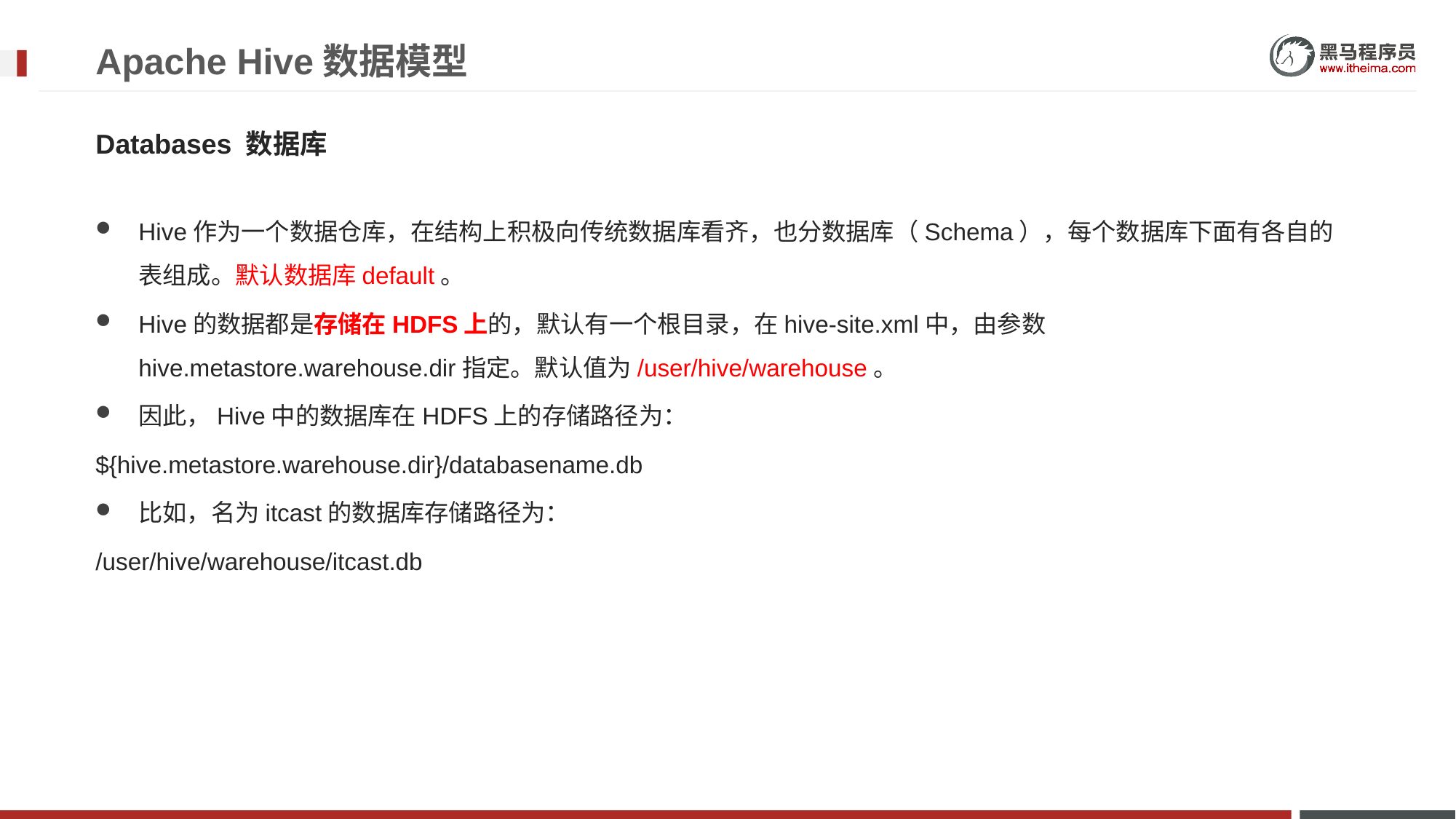

# Apache Hive数据模型
Databases 数据库
Hive作为一个数据仓库，在结构上积极向传统数据库看齐，也分数据库（Schema），每个数据库下面有各自的表组成。默认数据库default。
Hive的数据都是存储在HDFS上的，默认有一个根目录，在hive-site.xml中，由参数hive.metastore.warehouse.dir指定。默认值为/user/hive/warehouse。
因此，Hive中的数据库在HDFS上的存储路径为：
${hive.metastore.warehouse.dir}/databasename.db
比如，名为itcast的数据库存储路径为：
/user/hive/warehouse/itcast.db